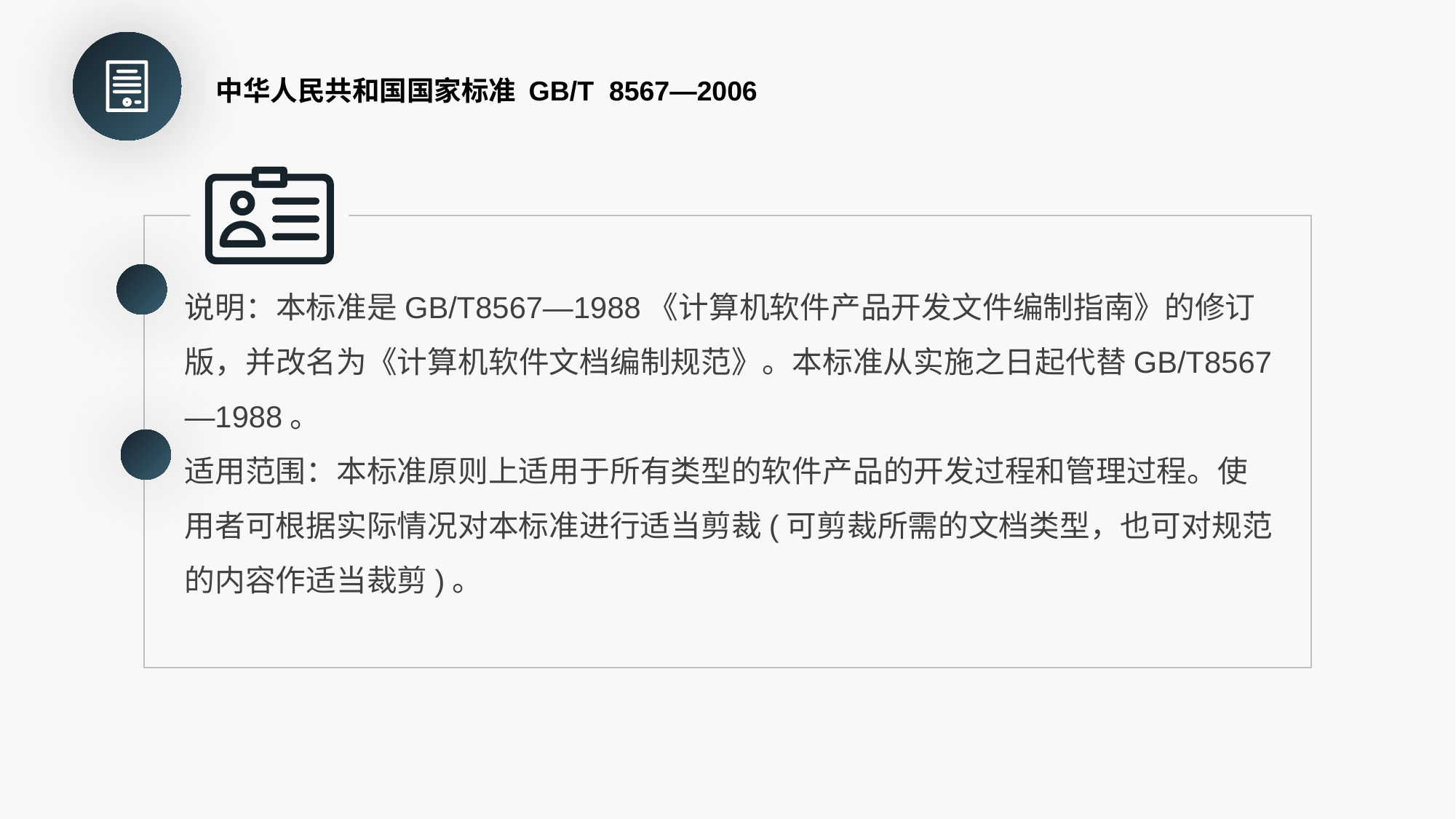

中华人民共和国国家标准 GB/T  8567—2006

说明：本标准是GB/T8567—1988《计算机软件产品开发文件编制指南》的修订版，并改名为《计算机软件文档编制规范》。本标准从实施之日起代替GB/T8567—1988。
适用范围：本标准原则上适用于所有类型的软件产品的开发过程和管理过程。使用者可根据实际情况对本标准进行适当剪裁(可剪裁所需的文档类型，也可对规范的内容作适当裁剪)。